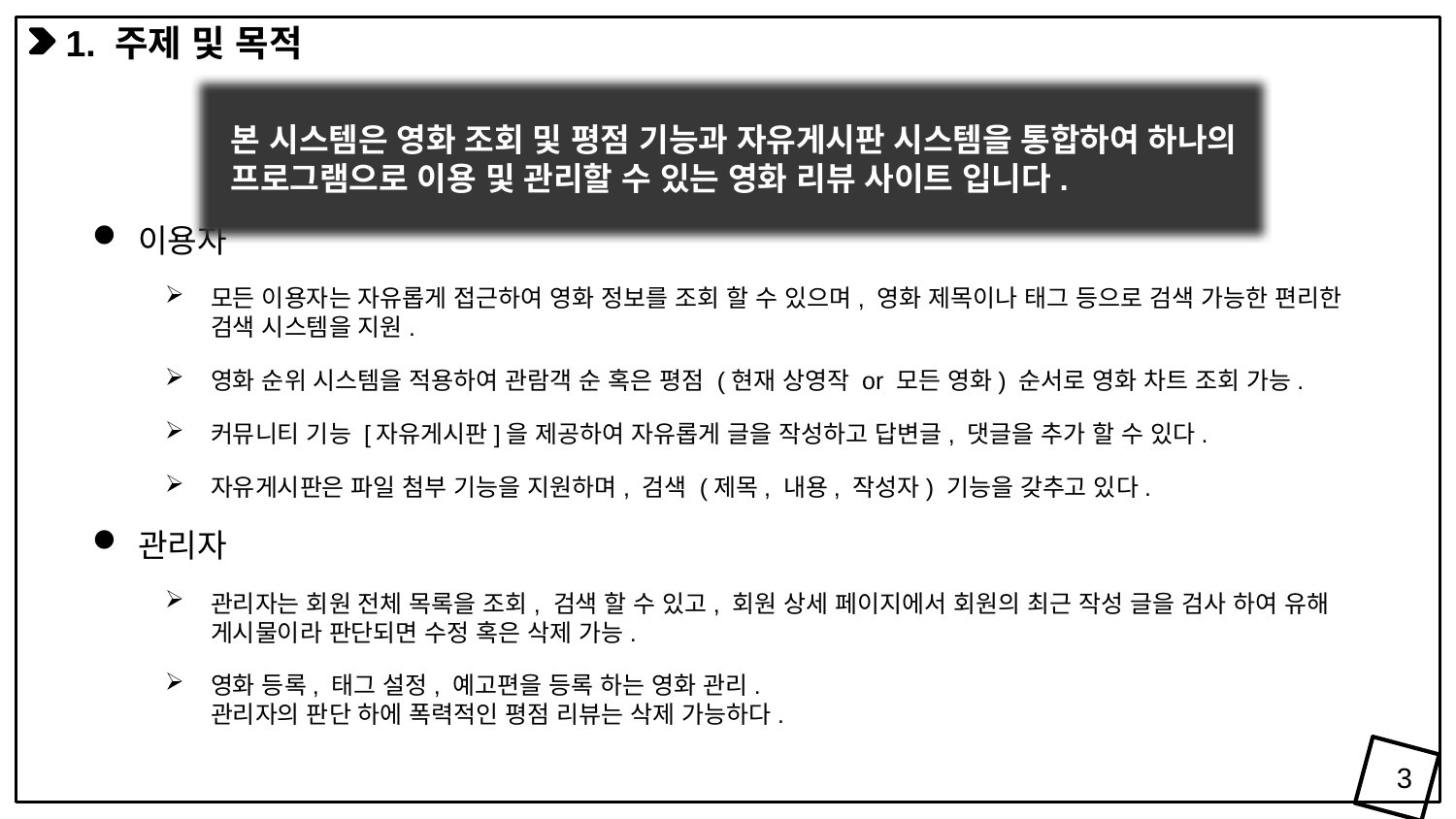

1. 주제 및 목적

  본 시스템은 영화 조회 및 평점 기능과 자유게시판 시스템을 통합하여 하나의
  프로그램으로 이용 및 관리할 수 있는 영화 리뷰 사이트 입니다.
이용자
모든 이용자는 자유롭게 접근하여 영화 정보를 조회 할 수 있으며, 영화 제목이나 태그 등으로 검색 가능한 편리한 검색 시스템을 지원.
영화 순위 시스템을 적용하여 관람객 순 혹은 평점 (현재 상영작 or 모든 영화) 순서로 영화 차트 조회 가능.
커뮤니티 기능 [자유게시판]을 제공하여 자유롭게 글을 작성하고 답변글, 댓글을 추가 할 수 있다.
자유게시판은 파일 첨부 기능을 지원하며, 검색 (제목, 내용, 작성자) 기능을 갖추고 있다.
관리자
관리자는 회원 전체 목록을 조회, 검색 할 수 있고, 회원 상세 페이지에서 회원의 최근 작성 글을 검사 하여 유해 게시물이라 판단되면 수정 혹은 삭제 가능.
영화 등록, 태그 설정, 예고편을 등록 하는 영화 관리.
관리자의 판단 하에 폭력적인 평점 리뷰는 삭제 가능하다.

3